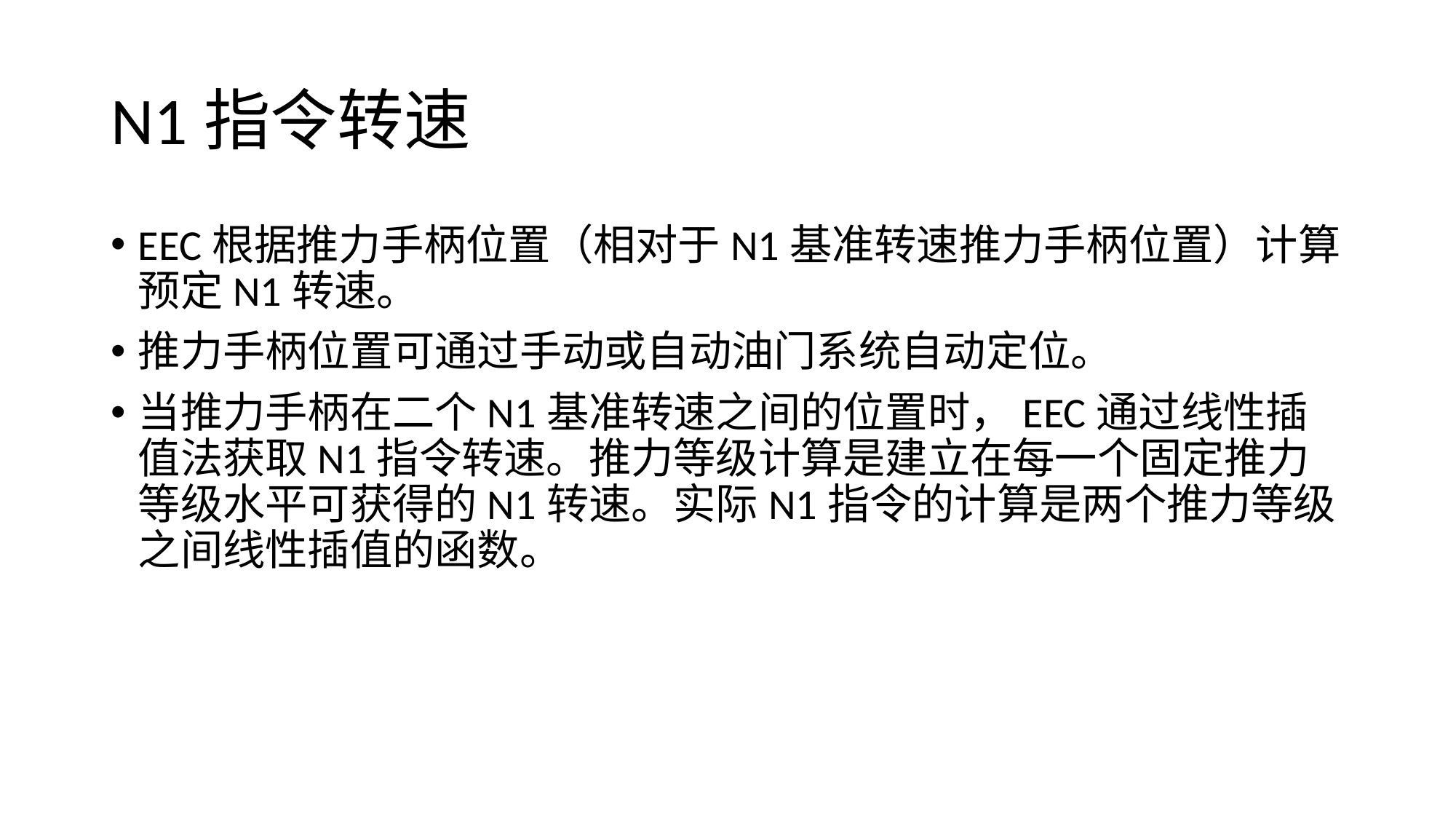

# N1指令转速
EEC根据推力手柄位置（相对于N1基准转速推力手柄位置）计算预定N1转速。
推力手柄位置可通过手动或自动油门系统自动定位。
当推力手柄在二个N1基准转速之间的位置时，EEC通过线性插值法获取N1指令转速。推力等级计算是建立在每一个固定推力等级水平可获得的N1转速。实际N1指令的计算是两个推力等级之间线性插值的函数。